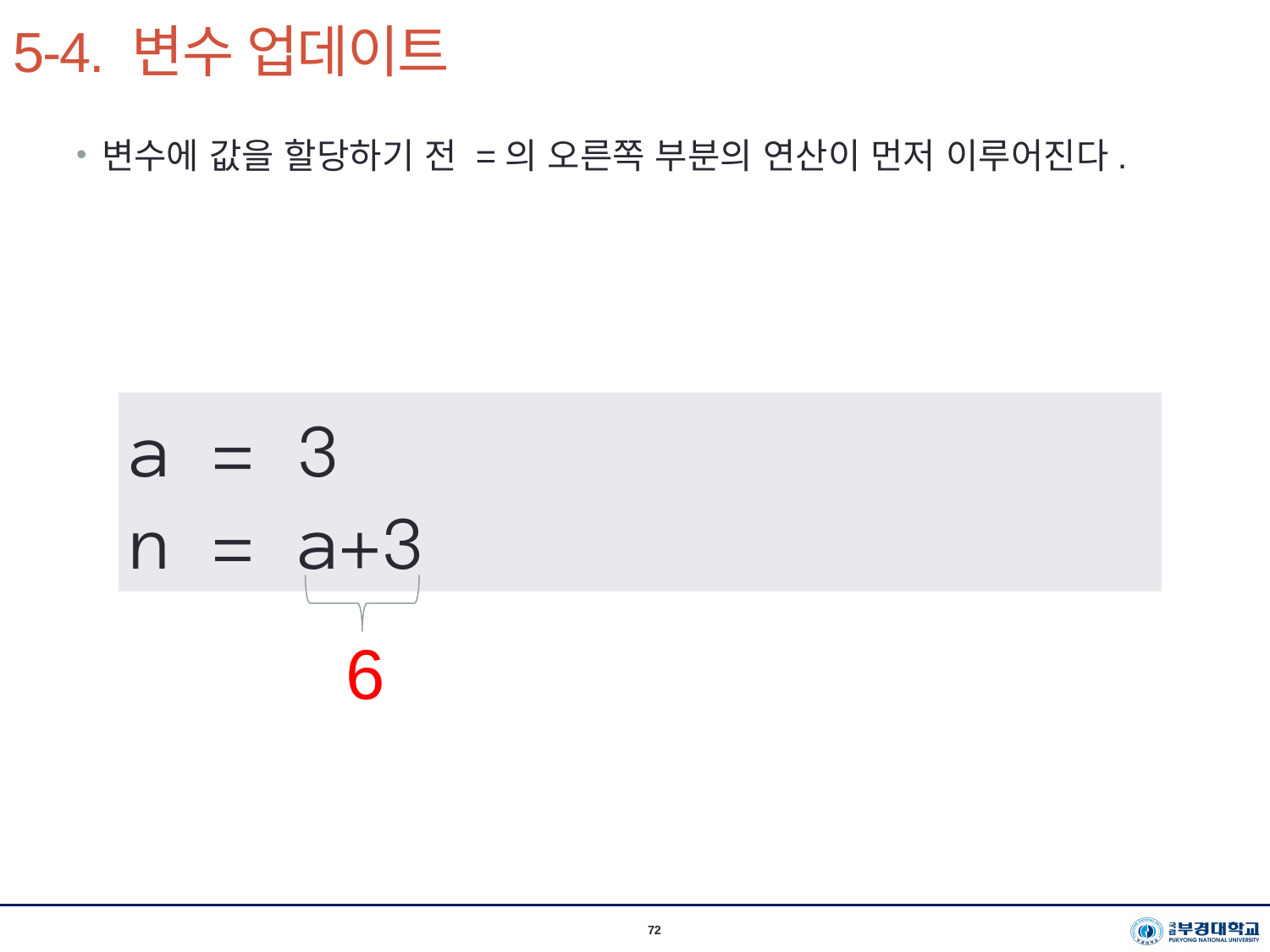

# 5-4. 변수 업데이트
시스템경영공학부 이지환 교수(2020-1학기)
72
변수에 값을 할당하기 전 =의 오른쪽 부분의 연산이 먼저 이루어진다.
a = 3
n = a+3

6